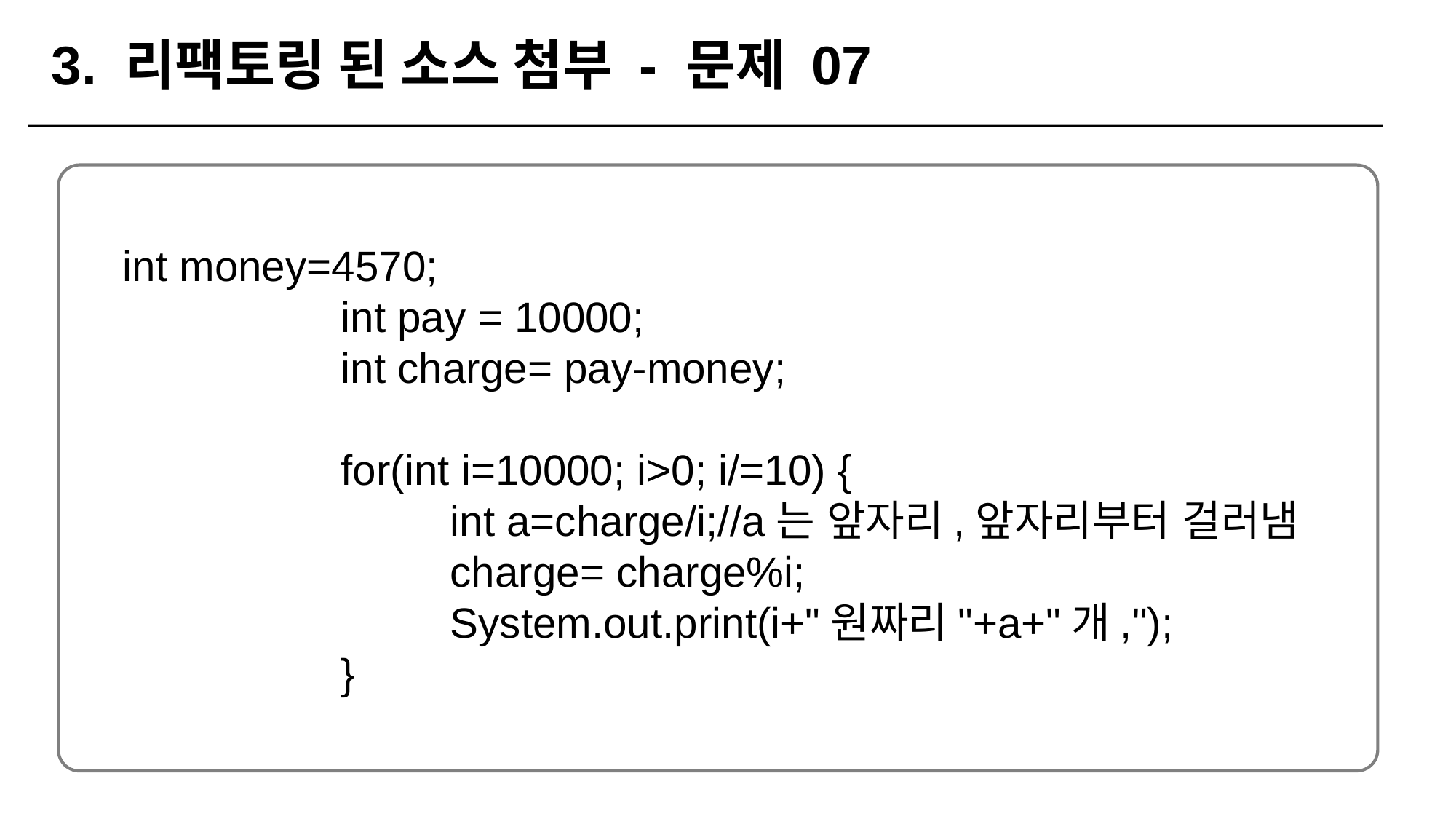

3. 리팩토링 된 소스 첨부 - 문제 07

int money=4570;
		int pay = 10000;
		int charge= pay-money;

		for(int i=10000; i>0; i/=10) {
			int a=charge/i;//a는 앞자리,앞자리부터 걸러냄
			charge= charge%i;
			System.out.print(i+"원짜리"+a+"개,");
		}